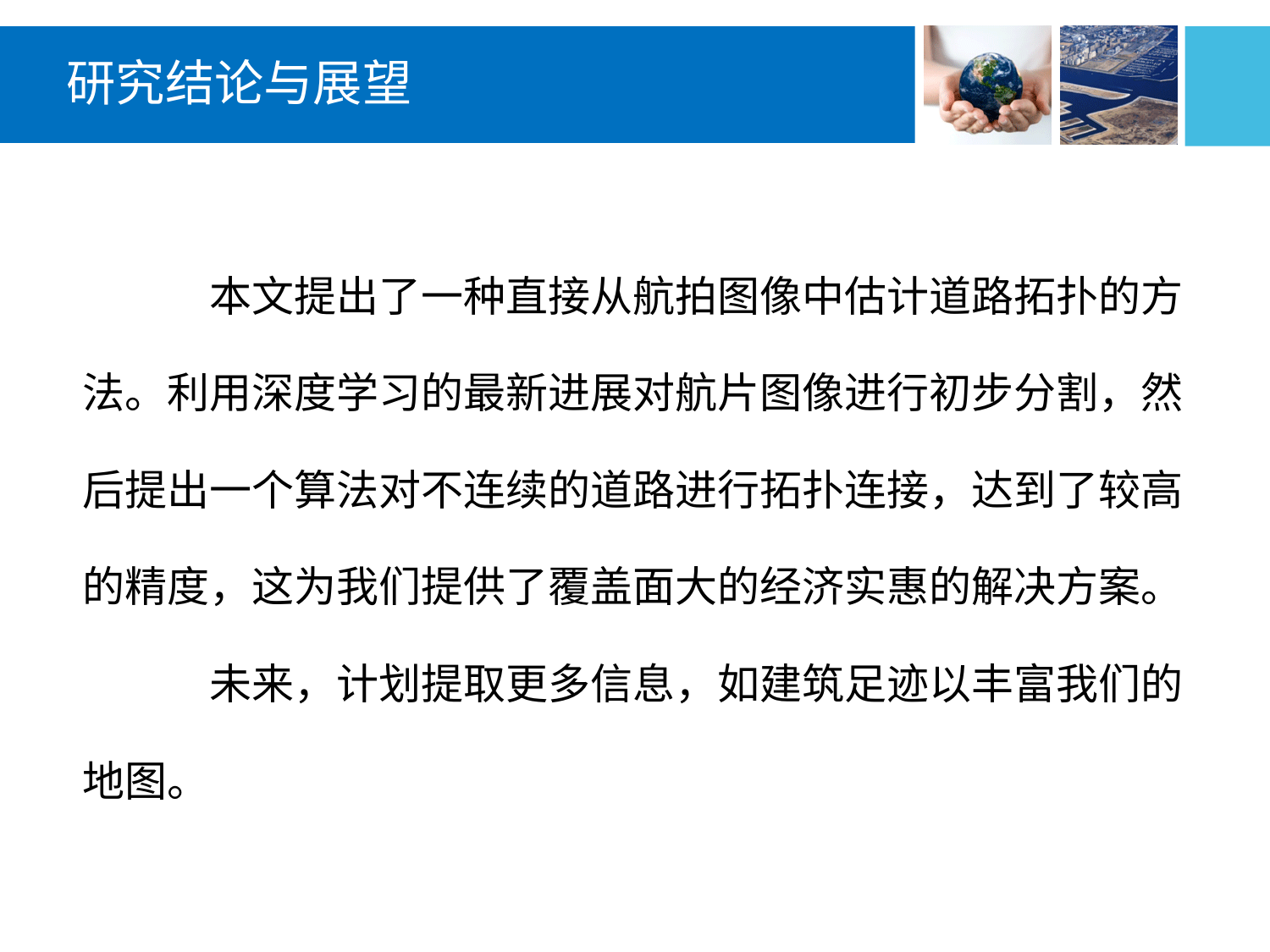

# 研究结论与展望
	本文提出了一种直接从航拍图像中估计道路拓扑的方法。利用深度学习的最新进展对航片图像进行初步分割，然后提出一个算法对不连续的道路进行拓扑连接，达到了较高的精度，这为我们提供了覆盖面大的经济实惠的解决方案。
	未来，计划提取更多信息，如建筑足迹以丰富我们的地图。